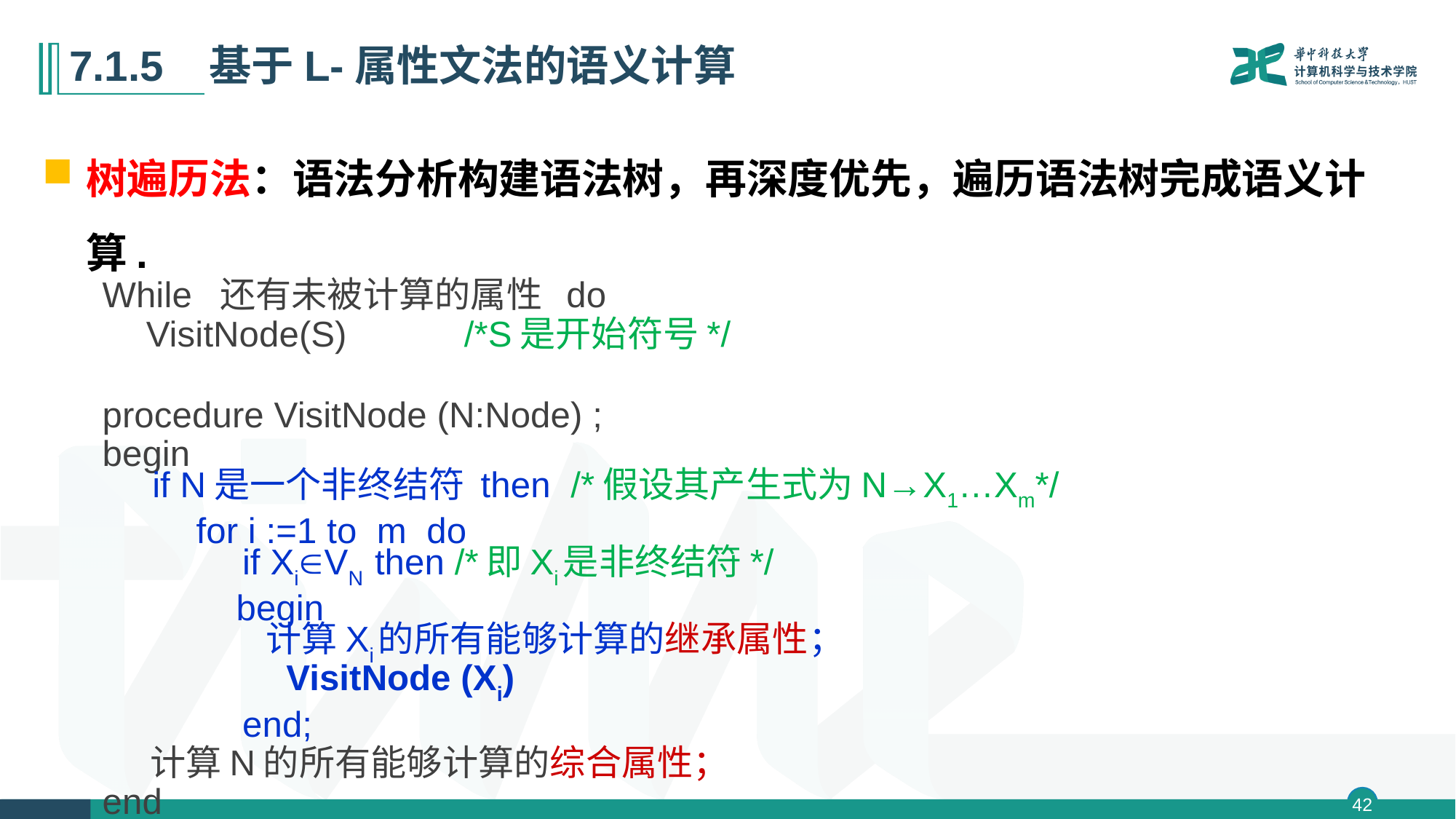

# 7.1.5   基于L-属性文法的语义计算
树遍历法：语法分析构建语法树，再深度优先，遍历语法树完成语义计算.
While  还有未被计算的属性  do
	VisitNode(S) 	  /*S是开始符号*/

procedure VisitNode (N:Node) ;
begin
     if N是一个非终结符 then  /*假设其产生式为N→X1…Xm*/
	     for i :=1 to  m  do
              if Xi∈VN  then /*即Xi是非终结符*/
		         begin
		              计算Xi的所有能够计算的继承属性；
		              VisitNode (Xi)
              end;
     计算N的所有能够计算的综合属性；
end